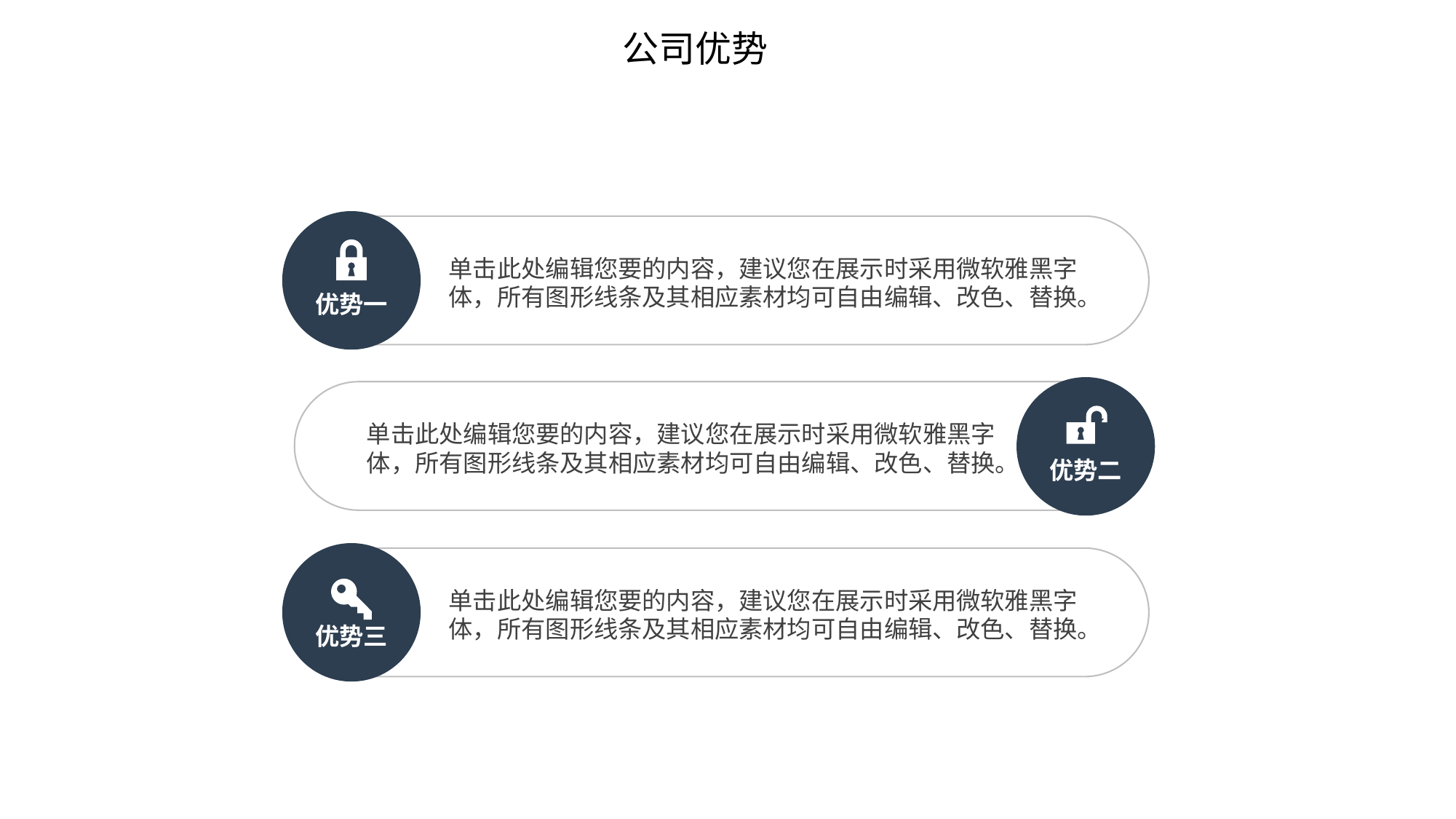

公司优势

优势一

单击此处编辑您要的内容，建议您在展示时采用微软雅黑字体，所有图形线条及其相应素材均可自由编辑、改色、替换。

优势二

单击此处编辑您要的内容，建议您在展示时采用微软雅黑字体，所有图形线条及其相应素材均可自由编辑、改色、替换。

优势三

单击此处编辑您要的内容，建议您在展示时采用微软雅黑字体，所有图形线条及其相应素材均可自由编辑、改色、替换。